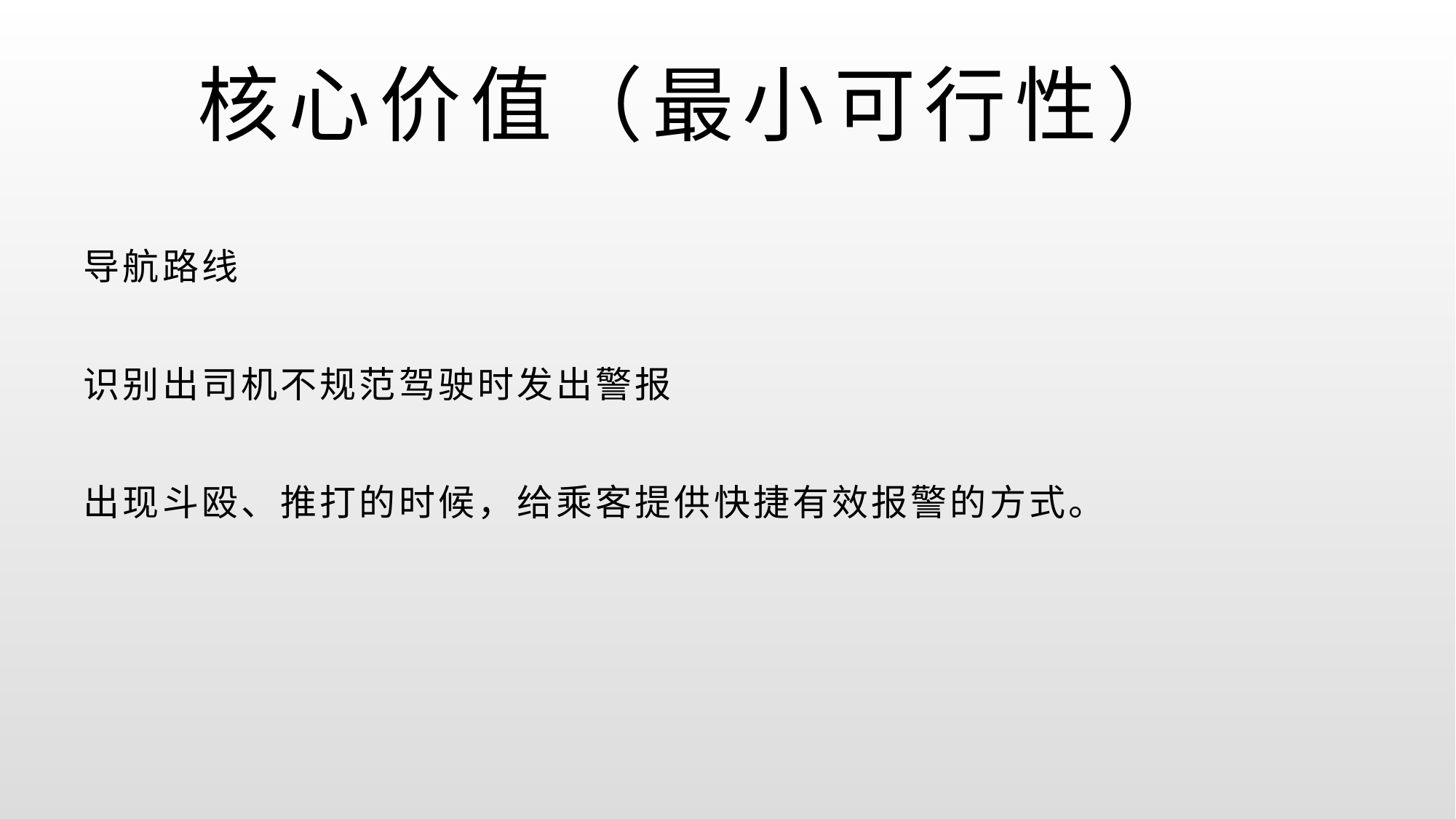

# 核心价值（最小可行性）
导航路线

识别出司机不规范驾驶时发出警报

出现斗殴、推打的时候，给乘客提供快捷有效报警的方式。